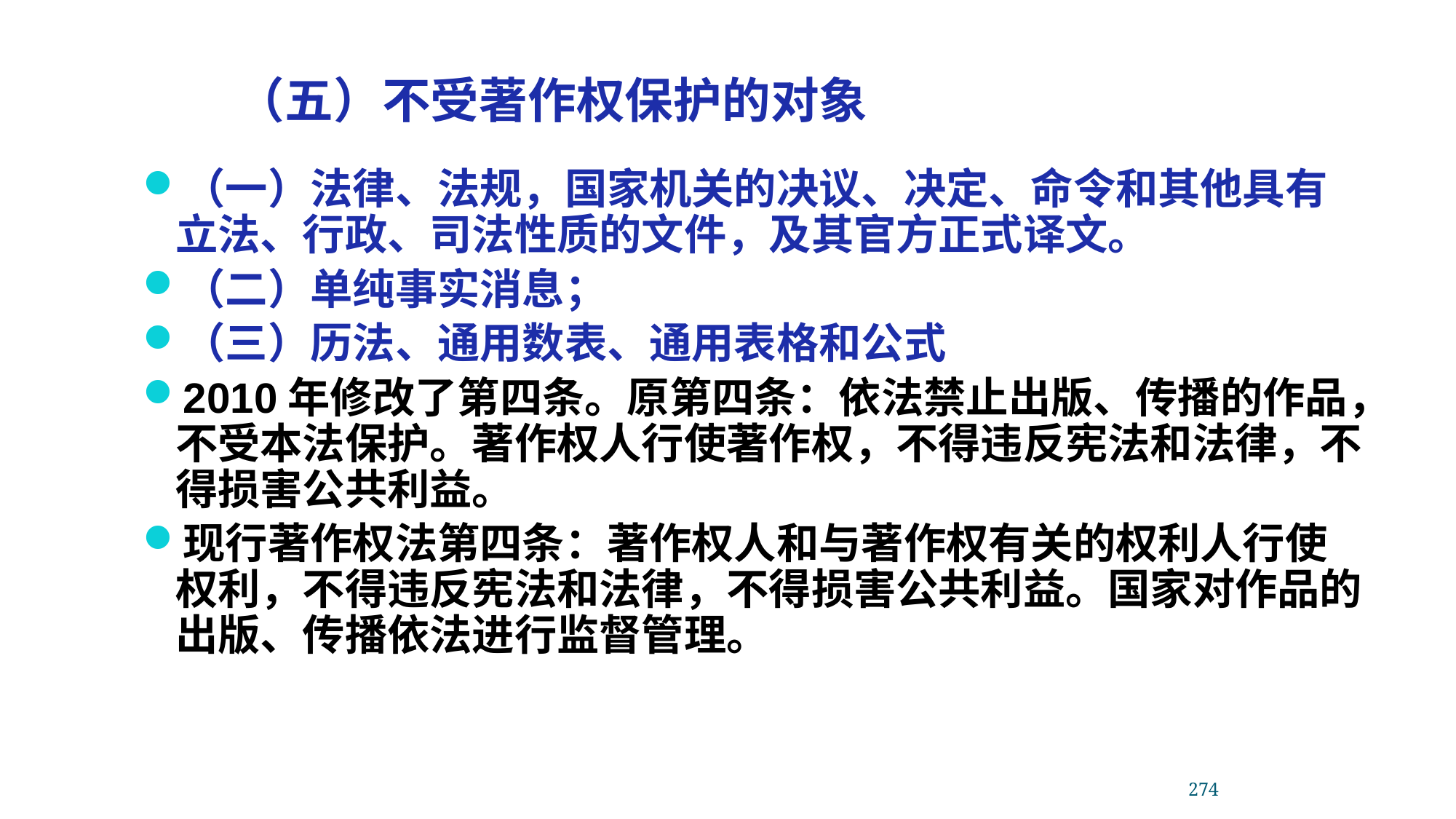

（五）不受著作权保护的对象
（一）法律、法规，国家机关的决议、决定、命令和其他具有立法、行政、司法性质的文件，及其官方正式译文。
（二）单纯事实消息；
（三）历法、通用数表、通用表格和公式
2010年修改了第四条。原第四条：依法禁止出版、传播的作品，不受本法保护。著作权人行使著作权，不得违反宪法和法律，不得损害公共利益。
现行著作权法第四条：著作权人和与著作权有关的权利人行使权利，不得违反宪法和法律，不得损害公共利益。国家对作品的出版、传播依法进行监督管理。

274